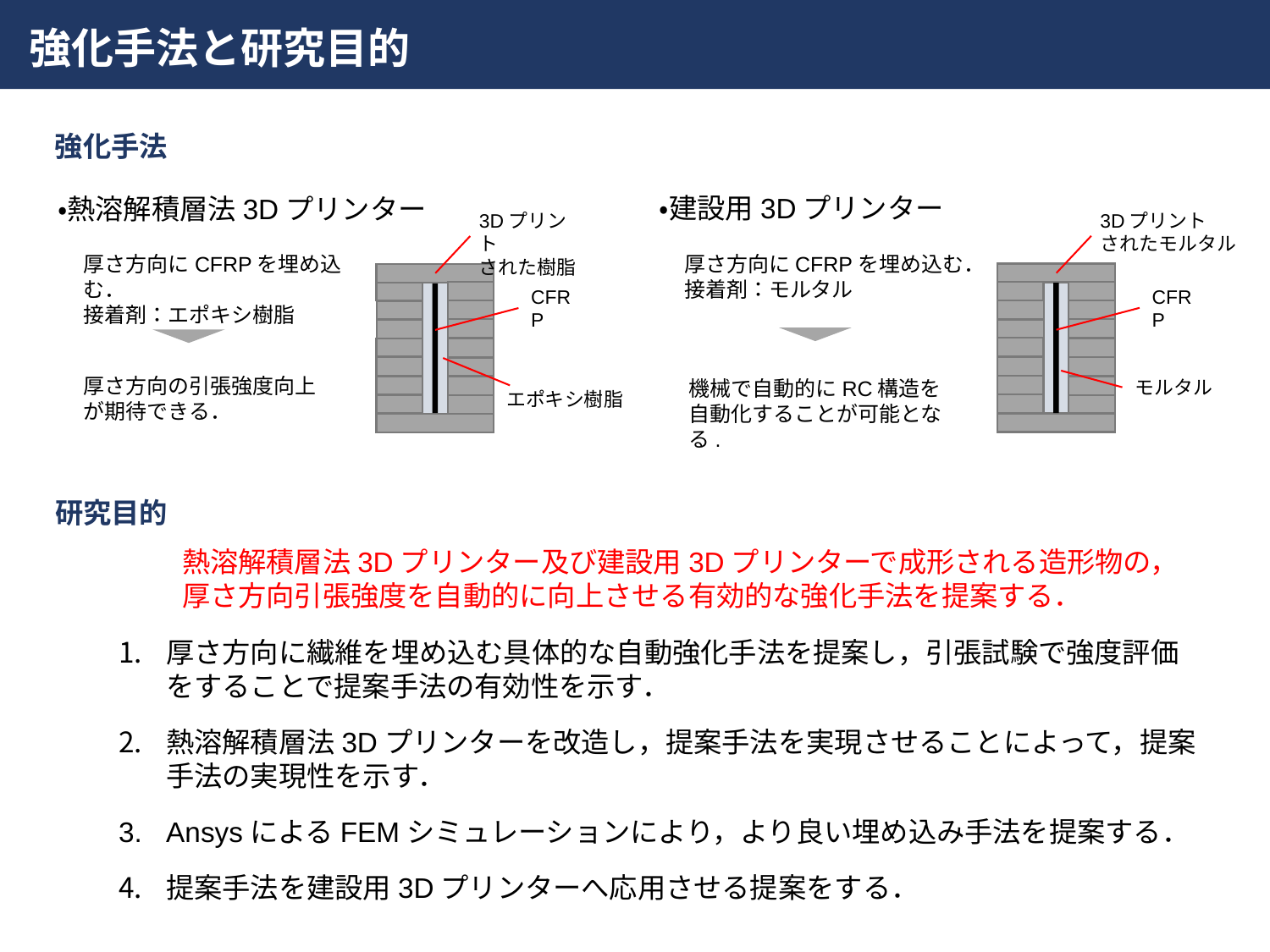

強化手法と研究目的
強化手法
・建設用3Dプリンター
・熱溶解積層法3Dプリンター
3Dプリント
されたモルタル

CFRP
モルタル
3Dプリント
された樹脂

CFRP
エポキシ樹脂
厚さ方向にCFRPを埋め込む．
接着剤：エポキシ樹脂
厚さ方向にCFRPを埋め込む．
接着剤：モルタル

厚さ方向の引張強度向上が期待できる．
機械で自動的にRC構造を
自動化することが可能となる.
研究目的

	熱溶解積層法3Dプリンター及び建設用3Dプリンターで成形される造形物の，
	厚さ方向引張強度を自動的に向上させる有効的な強化手法を提案する．

厚さ方向に繊維を埋め込む具体的な自動強化手法を提案し，引張試験で強度評価をすることで提案手法の有効性を示す．

熱溶解積層法3Dプリンターを改造し，提案手法を実現させることによって，提案手法の実現性を示す．

AnsysによるFEMシミュレーションにより，より良い埋め込み手法を提案する．

提案手法を建設用3Dプリンターへ応用させる提案をする．